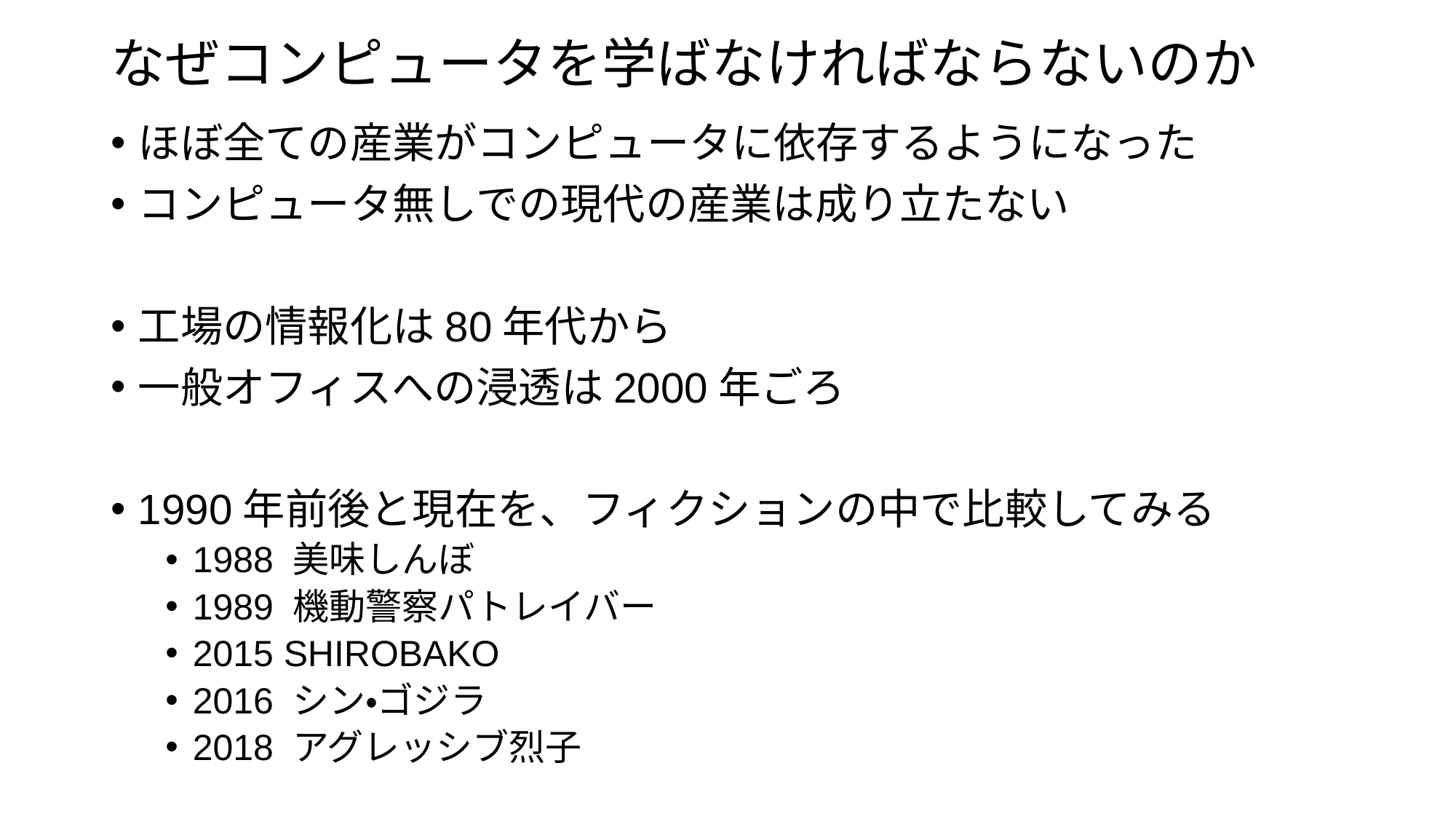

# なぜコンピュータを学ばなければならないのか
ほぼ全ての産業がコンピュータに依存するようになった
コンピュータ無しでの現代の産業は成り立たない

工場の情報化は80年代から
一般オフィスへの浸透は2000年ごろ

1990年前後と現在を、フィクションの中で比較してみる
1988 美味しんぼ
1989 機動警察パトレイバー
2015 SHIROBAKO
2016 シン・ゴジラ
2018 アグレッシブ烈子